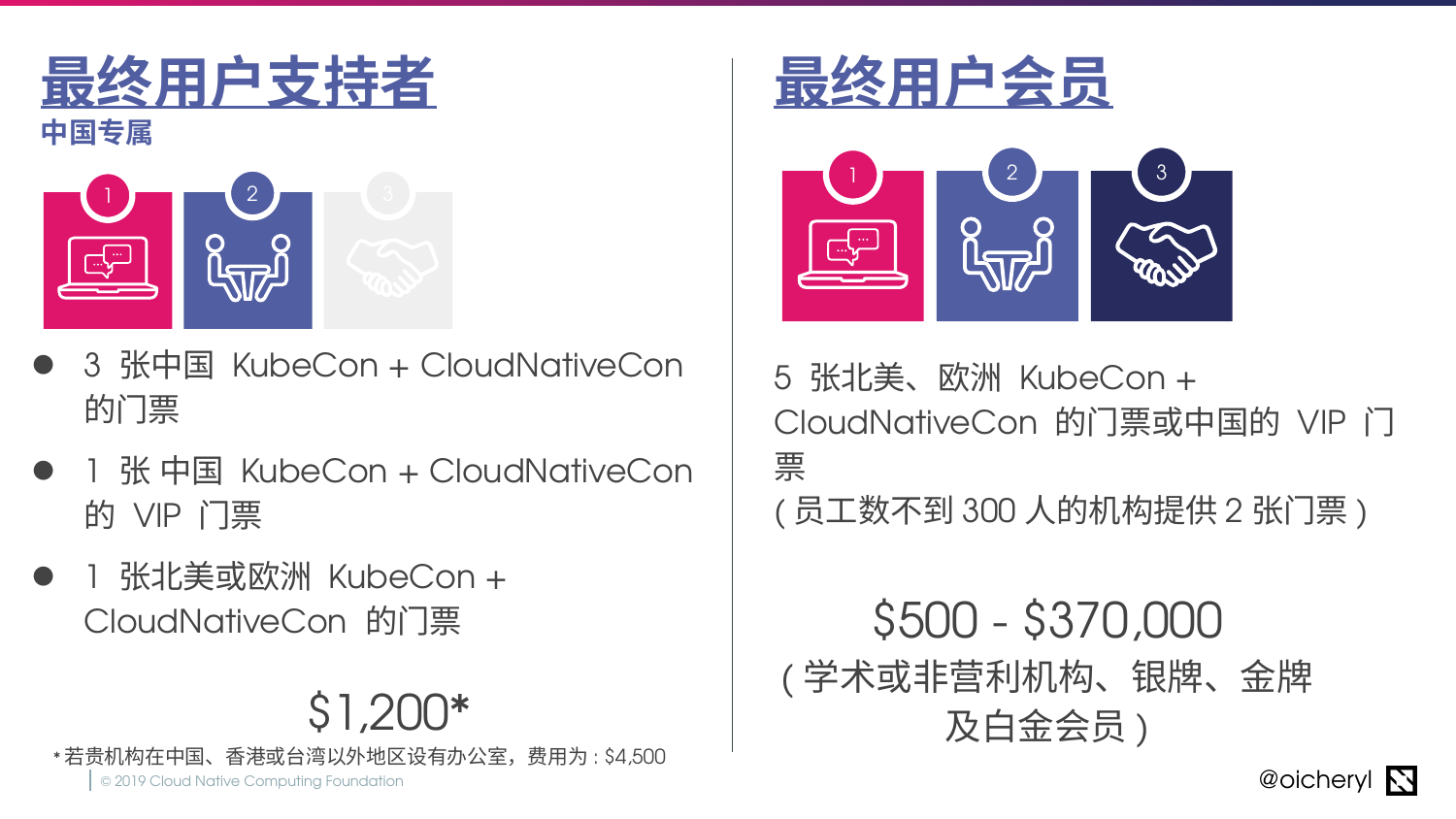

最终用户支持者
中国专属
最终用户会员

2

3

1

2

3

1

3 张中国 KubeCon + CloudNativeCon 的门票

1 张 中国 KubeCon + CloudNativeCon 的 VIP 门票

1 张北美或欧洲 KubeCon + CloudNativeCon 的门票
5 张北美、欧洲 KubeCon + CloudNativeCon 的门票或中国的 VIP 门票
(员工数不到300人的机构提供2张门票)
$500 - $370,000
(学术或非营利机构、银牌、金牌及白金会员)

$1,200*
*若贵机构在中国、香港或台湾以外地区设有办公室，费用为: $4,500
23